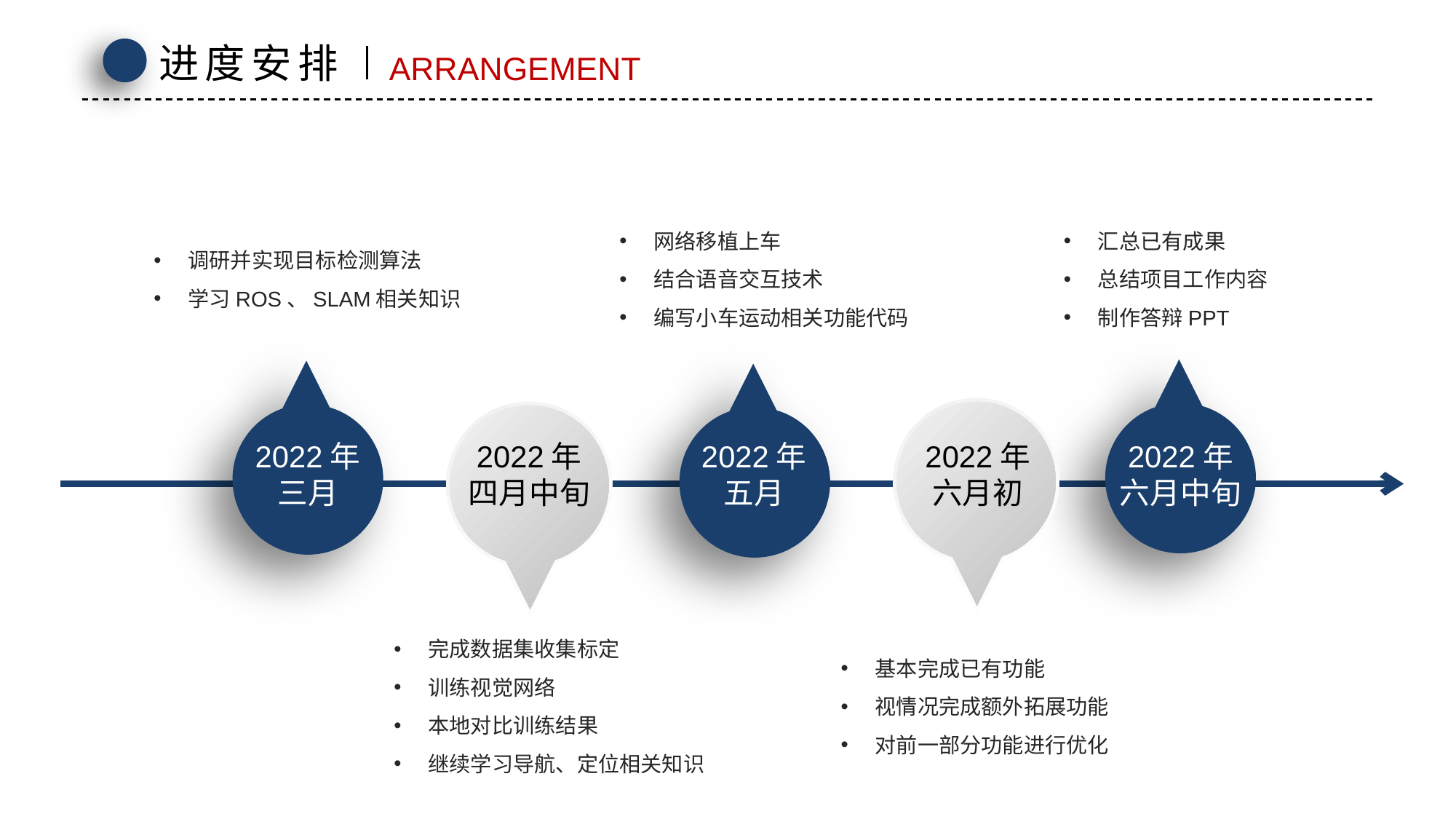

进度安排

ARRANGEMENT
网络移植上车
结合语音交互技术
编写小车运动相关功能代码
汇总已有成果
总结项目工作内容
制作答辩PPT
调研并实现目标检测算法
学习ROS、SLAM相关知识

2022年
三月
2022年
四月中旬
2022年
五月
2022年
六月初
2022年
六月中旬
完成数据集收集标定
训练视觉网络
本地对比训练结果
继续学习导航、定位相关知识
基本完成已有功能
视情况完成额外拓展功能
对前一部分功能进行优化